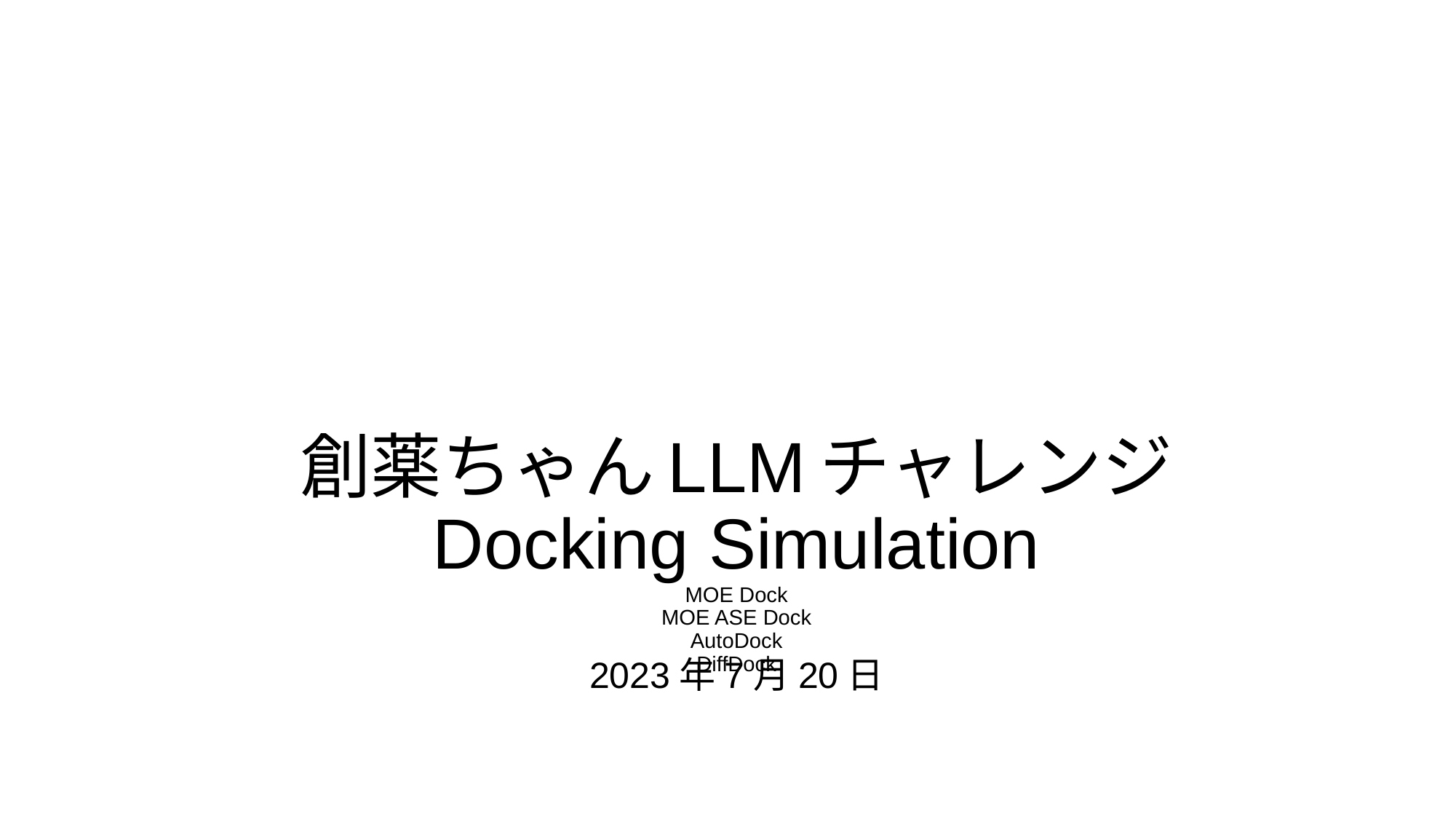

# 創薬ちゃんLLMチャレンジ Docking Simulation MOE Dock MOE ASE Dock AutoDock DiffDock
2023年7月20日